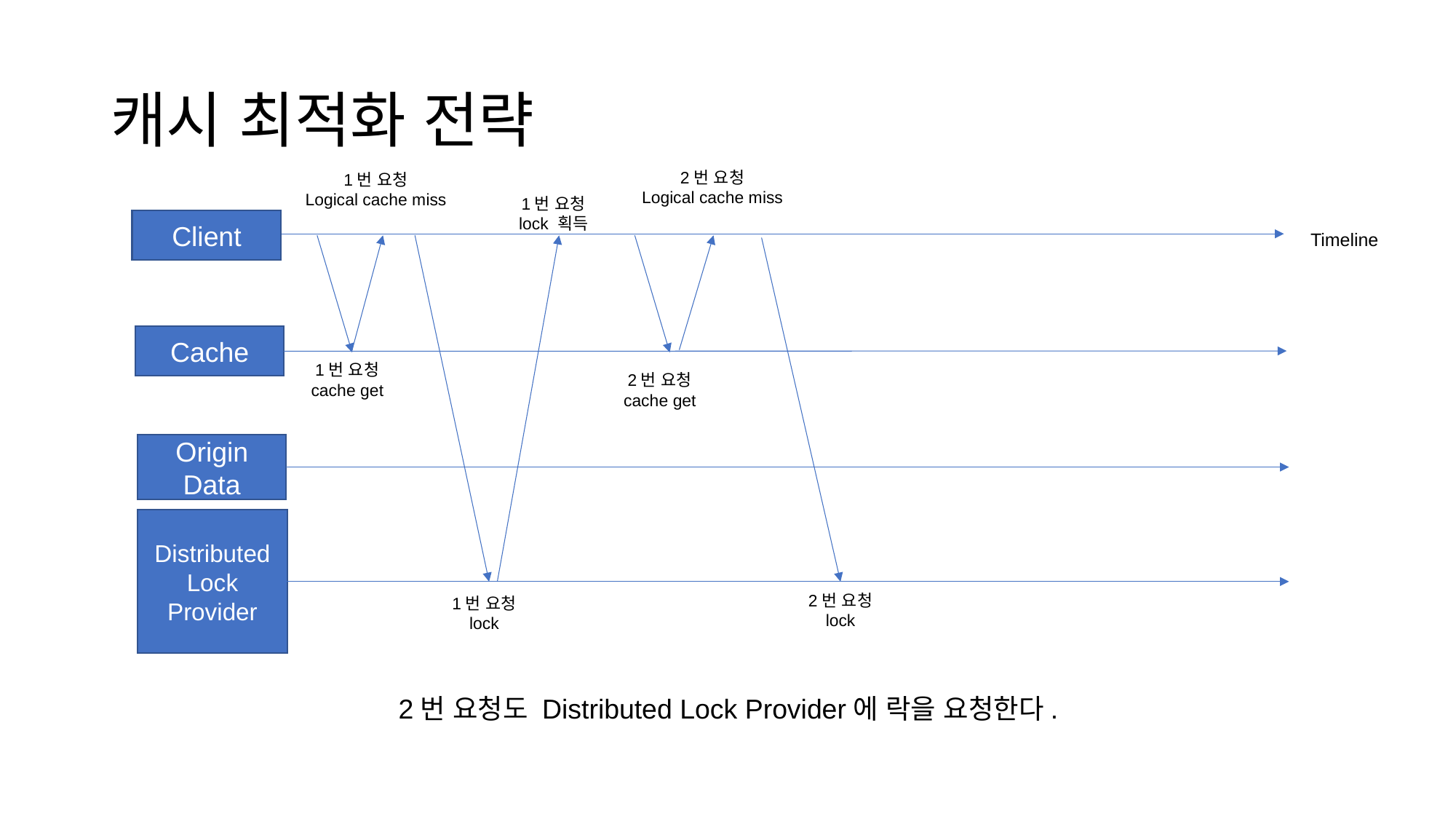

# 캐시 최적화 전략
2번 요청
Logical cache miss
1번 요청
Logical cache miss
1번 요청
lock 획득
Client
Timeline
Cache
1번 요청
cache get
2번 요청
cache get
Origin Data
Distributed Lock Provider
2번 요청
lock
1번 요청
lock
2번 요청도 Distributed Lock Provider에 락을 요청한다.